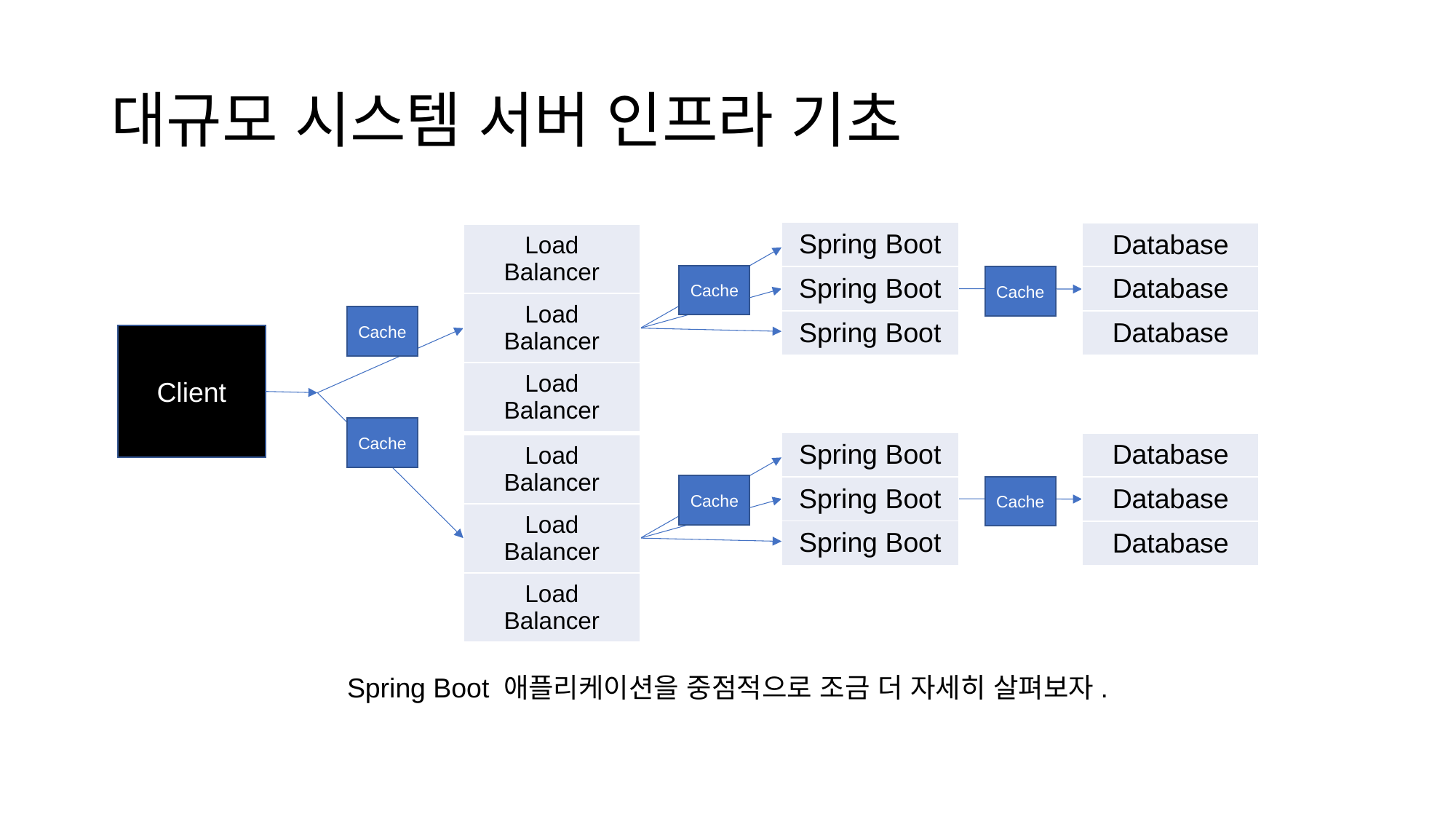

# 대규모 시스템 서버 인프라 기초
| Spring Boot |
| --- |
| Spring Boot |
| Spring Boot |
| Database |
| --- |
| Database |
| Database |
| Load Balancer |
| --- |
| Load Balancer |
| Load Balancer |
Cache
Cache
Cache
Client
Cache
| Spring Boot |
| --- |
| Spring Boot |
| Spring Boot |
| Database |
| --- |
| Database |
| Database |
| Load Balancer |
| --- |
| Load Balancer |
| Load Balancer |
Cache
Cache
Spring Boot 애플리케이션을 중점적으로 조금 더 자세히 살펴보자.